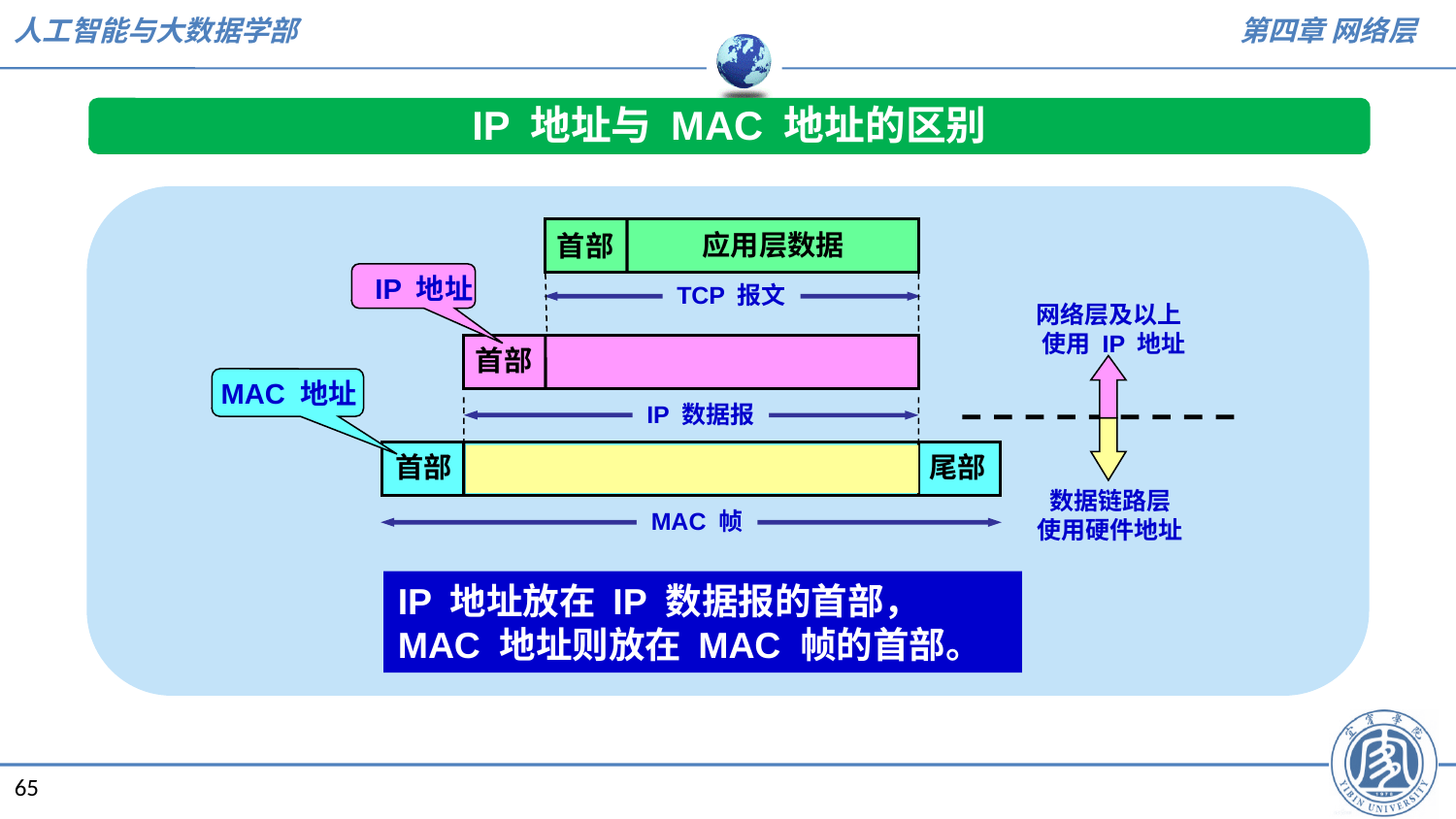

IP 地址与 MAC 地址的区别

应用层数据
首部

IP 地址
网络层及以上
 使用 IP 地址

TCP 报文

首部
MAC 地址

数据链路层
使用硬件地址
IP 数据报

尾部
首部

MAC 帧

IP 地址放在 IP 数据报的首部，
MAC 地址则放在 MAC 帧的首部。
65